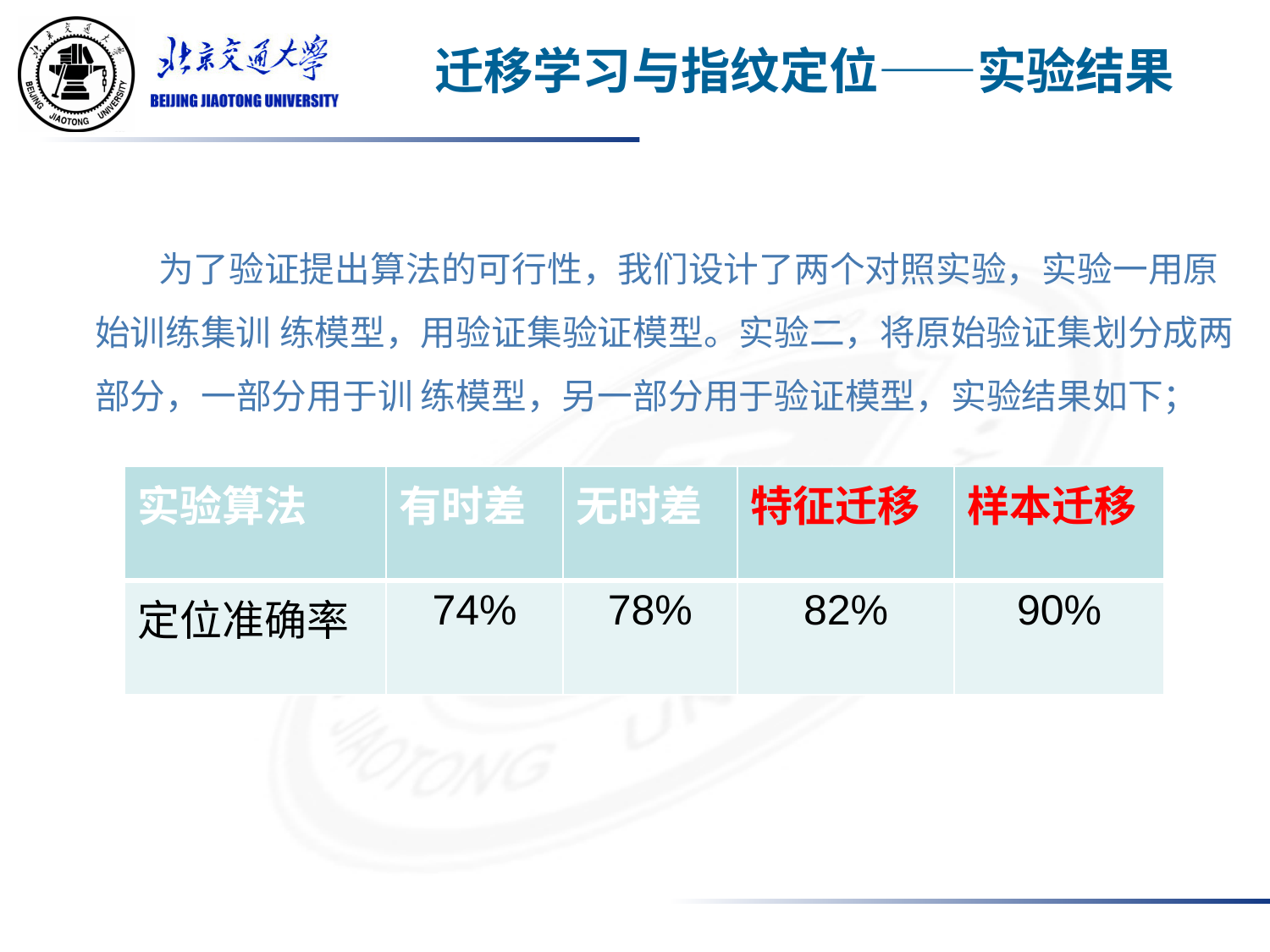

迁移学习与指纹定位——实验结果

为了验证提出算法的可行性，我们设计了两个对照实验，实验一用原始训练集训 练模型，用验证集验证模型。实验二，将原始验证集划分成两部分，一部分用于训 练模型，另一部分用于验证模型，实验结果如下；
| 实验算法 | 有时差 | 无时差 | 特征迁移 | 样本迁移 |
| --- | --- | --- | --- | --- |
| 定位准确率 | 74% | 78% | 82% | 90% |